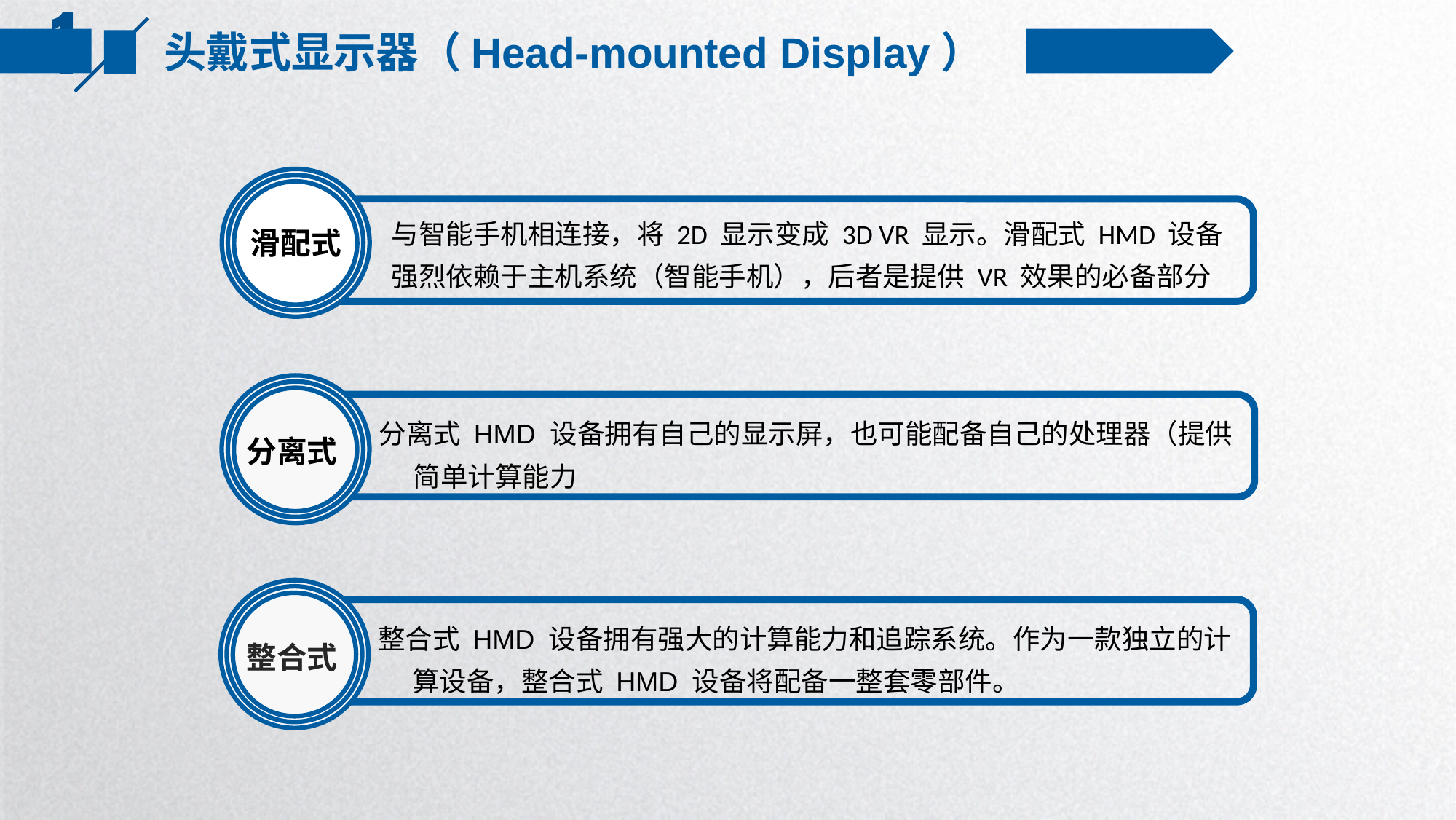

头戴式显示器（Head-mounted Display）

与智能手机相连接，将 2D 显示变成 3D VR 显示。滑配式 HMD 设备强烈依赖于主机系统（智能手机），后者是提供 VR 效果的必备部分
滑配式

分离式 HMD 设备拥有自己的显示屏，也可能配备自己的处理器（提供简单计算能力
分离式

整合式 HMD 设备拥有强大的计算能力和追踪系统。作为一款独立的计算设备，整合式 HMD 设备将配备一整套零部件。
整合式